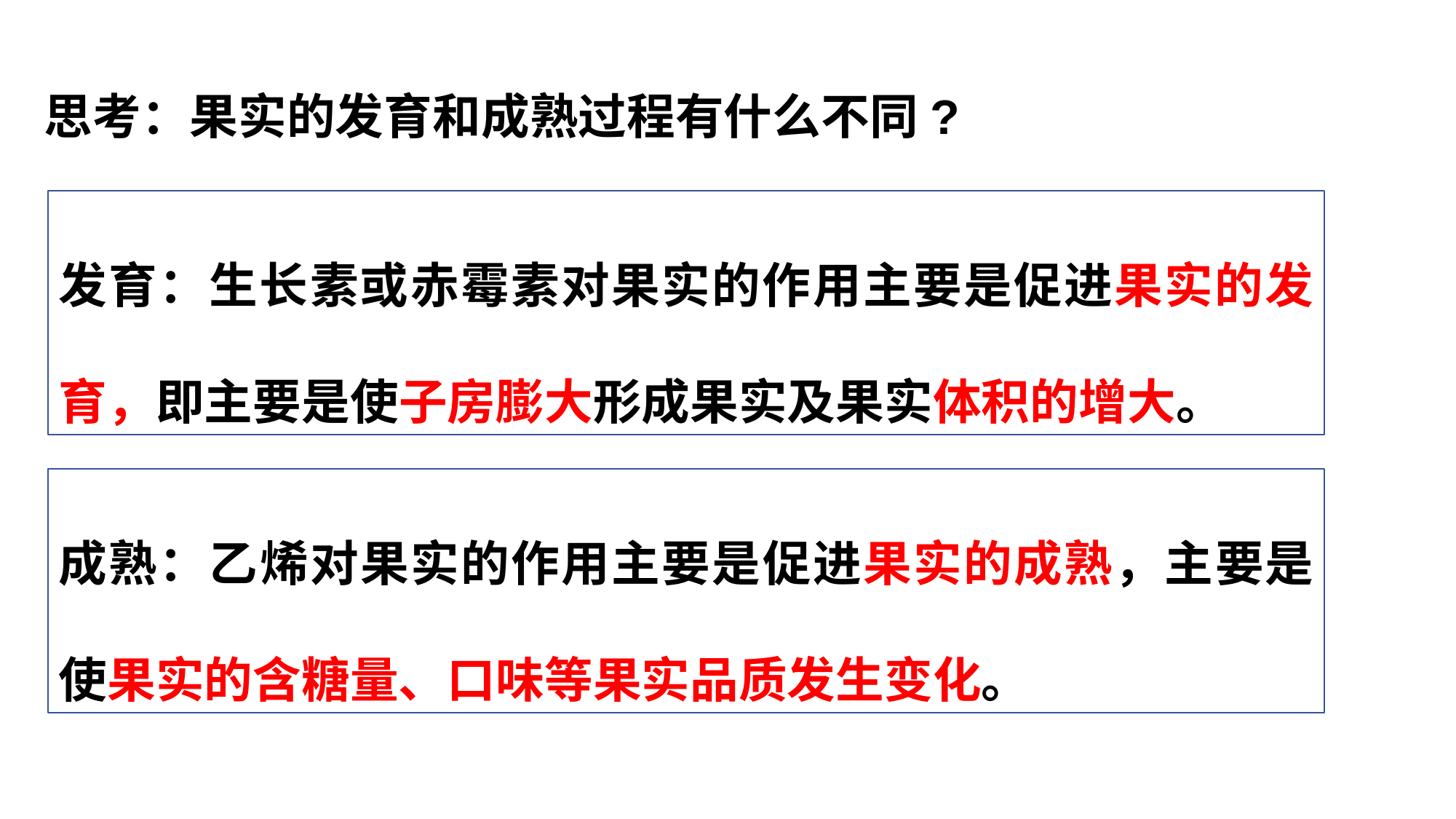

思考：果实的发育和成熟过程有什么不同?
发育：生长素或赤霉素对果实的作用主要是促进果实的发育，即主要是使子房膨大形成果实及果实体积的增大。
成熟：乙烯对果实的作用主要是促进果实的成熟，主要是使果实的含糖量、口味等果实品质发生变化。